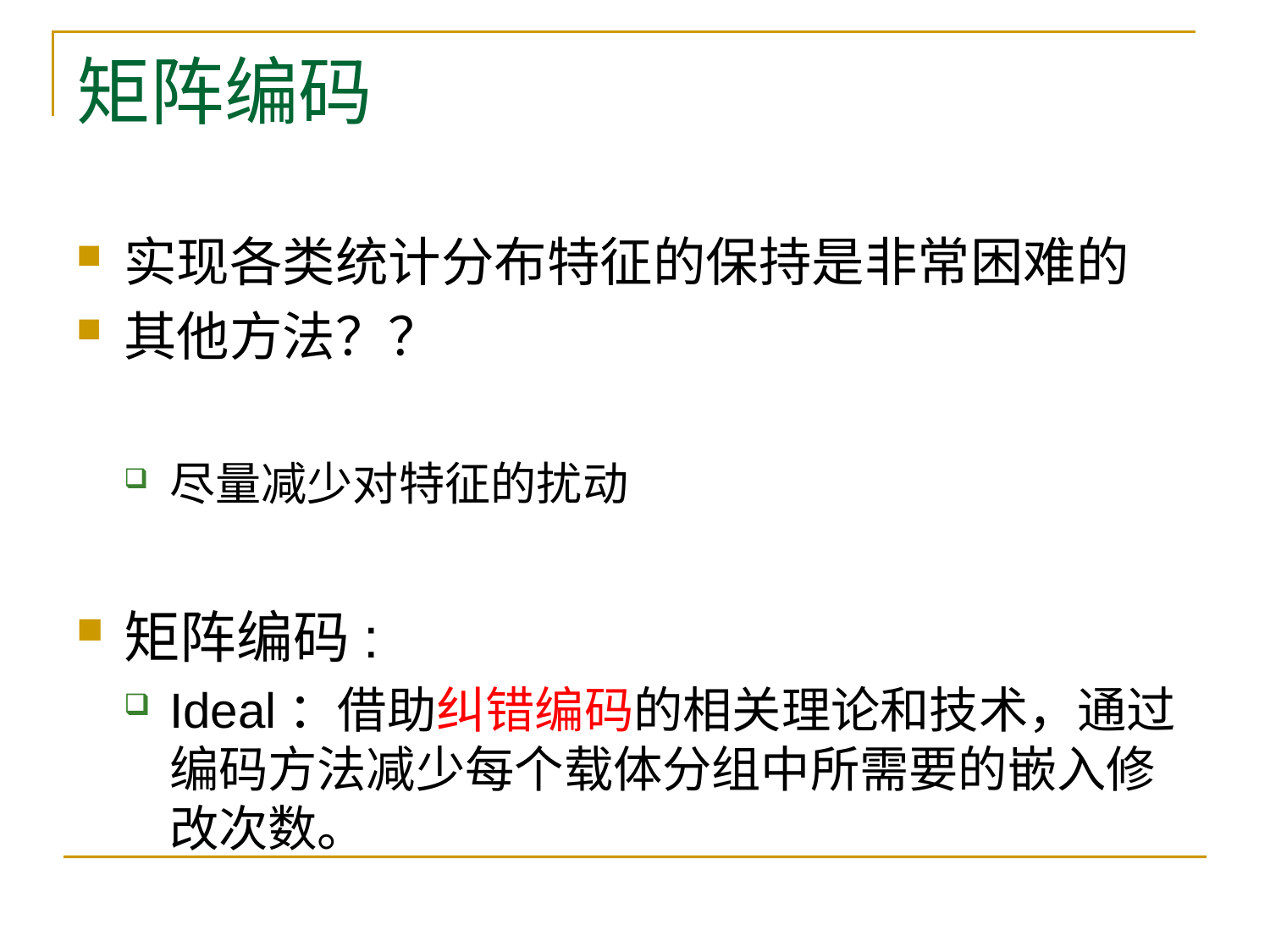

# 矩阵编码
实现各类统计分布特征的保持是非常困难的
其他方法？？

尽量减少对特征的扰动

矩阵编码:
Ideal：借助纠错编码的相关理论和技术，通过编码方法减少每个载体分组中所需要的嵌入修改次数。